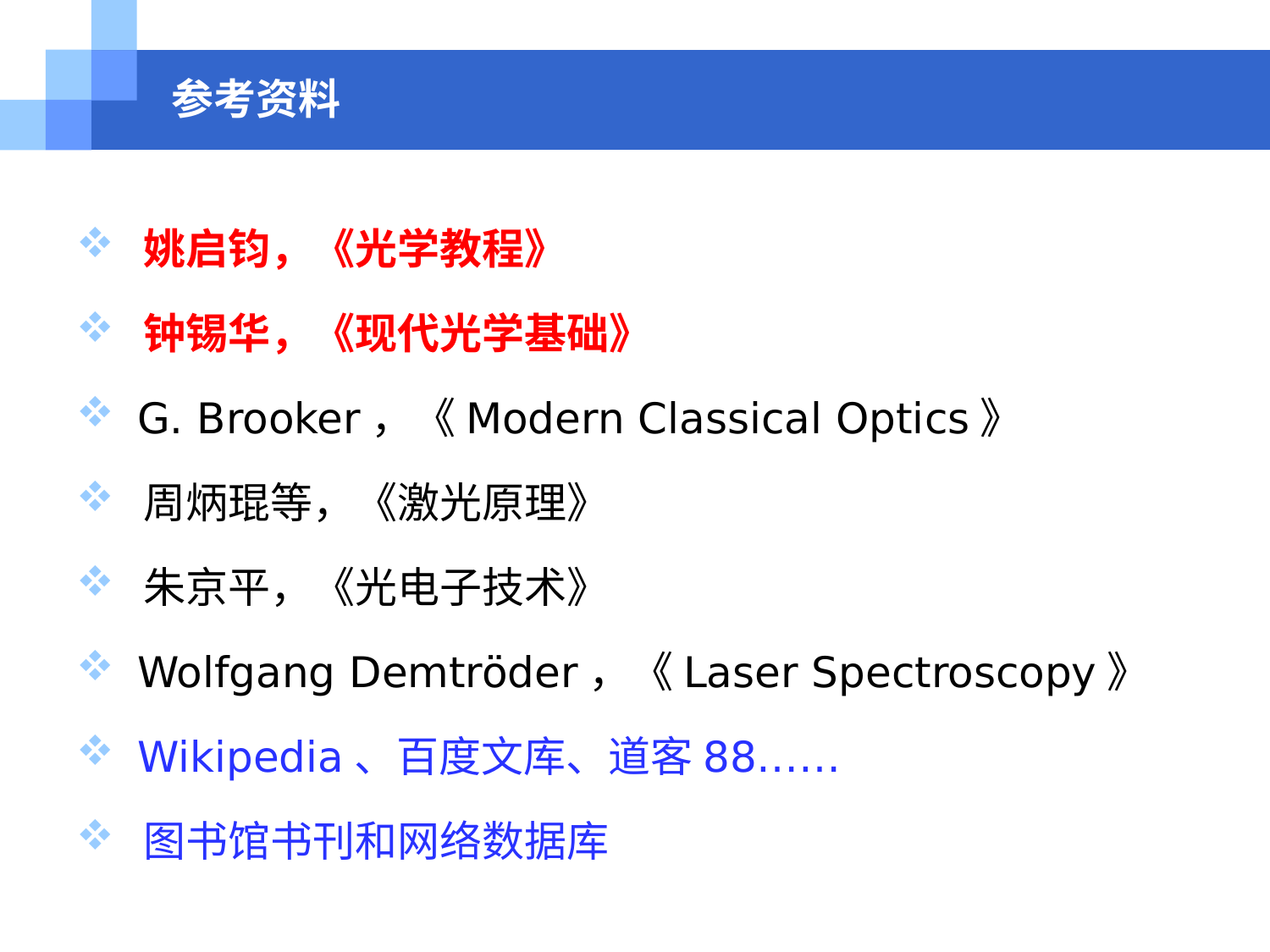

# 参考资料
 姚启钧，《光学教程》
 钟锡华，《现代光学基础》
 G. Brooker，《Modern Classical Optics》
 周炳琨等，《激光原理》
 朱京平，《光电子技术》
 Wolfgang Demtröder，《Laser Spectroscopy》
 Wikipedia、百度文库、道客88……
 图书馆书刊和网络数据库